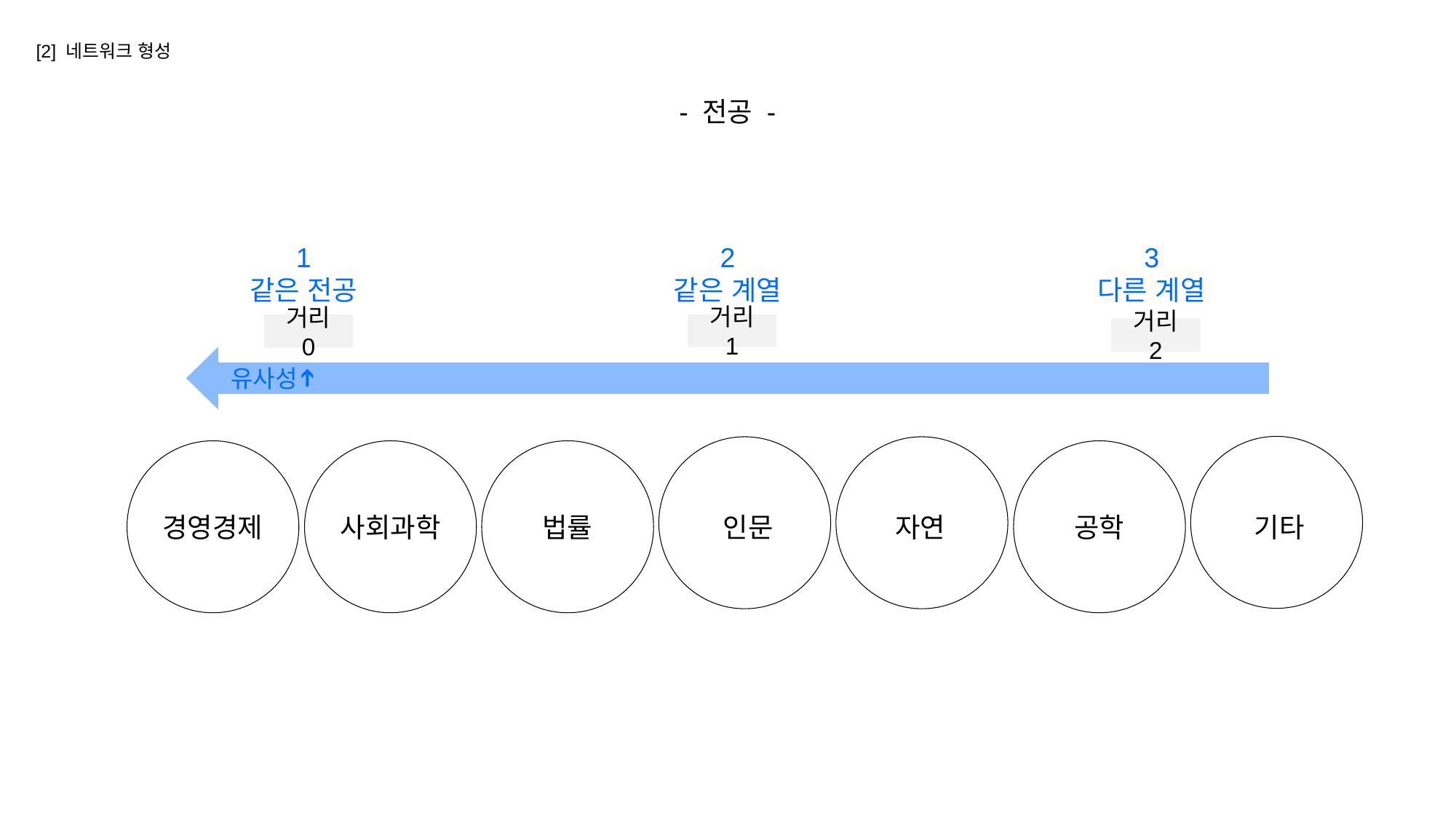

[2] 네트워크 형성
- 전공 -
1
같은 전공
2
같은 계열
3
다른 계열
거리 1
거리 0
거리 2

유사성
➔

경영경제
사회과학
법률
인문
자연
공학
기타